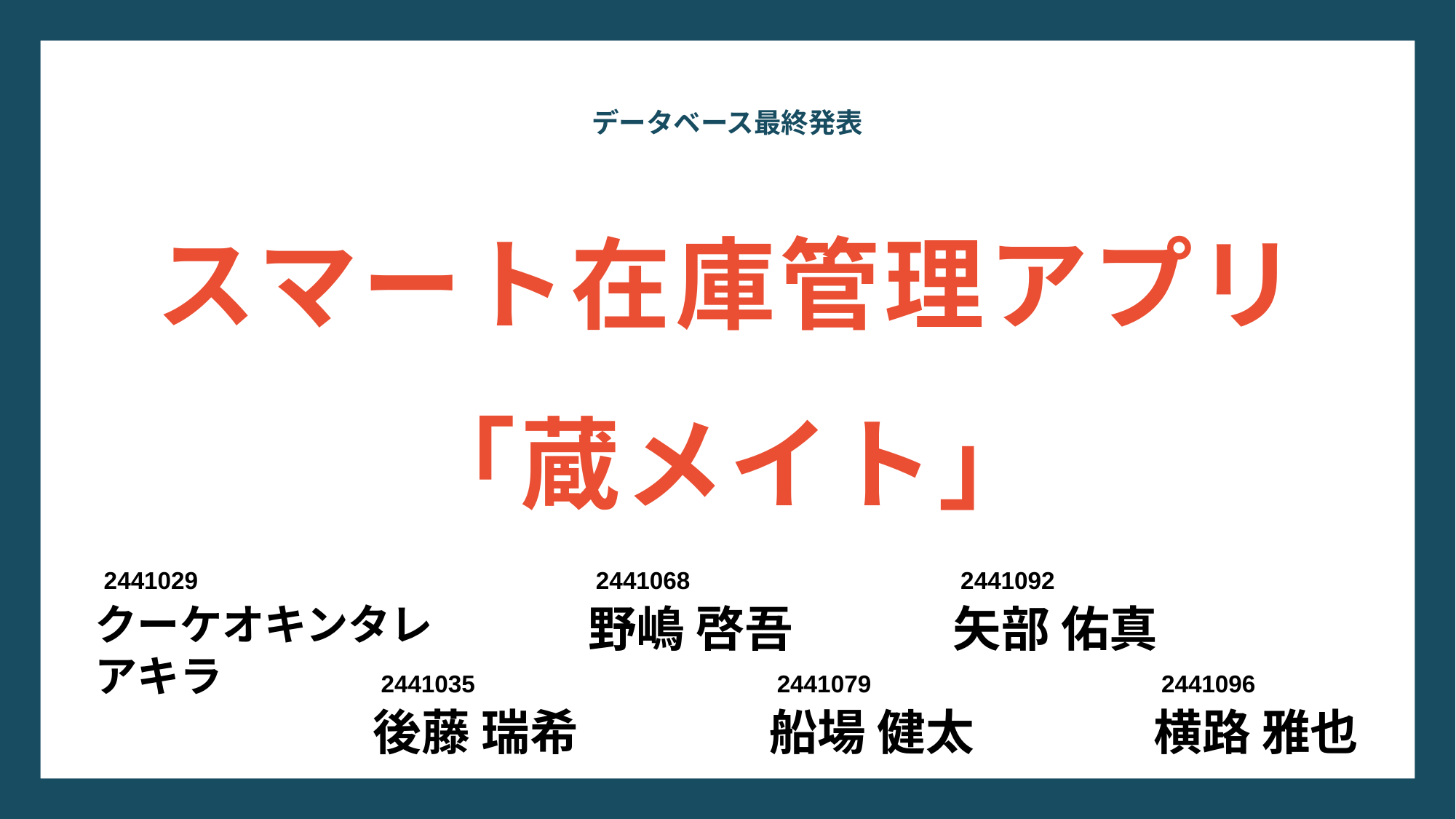

データベース最終発表
スマート在庫管理アプリ
「蔵メイト」
2441029
クーケオキンタレ
アキラ
2441068
野嶋 啓吾
2441092
矢部 佑真
2441035
後藤 瑞希
2441079
船場 健太
2441096
横路 雅也